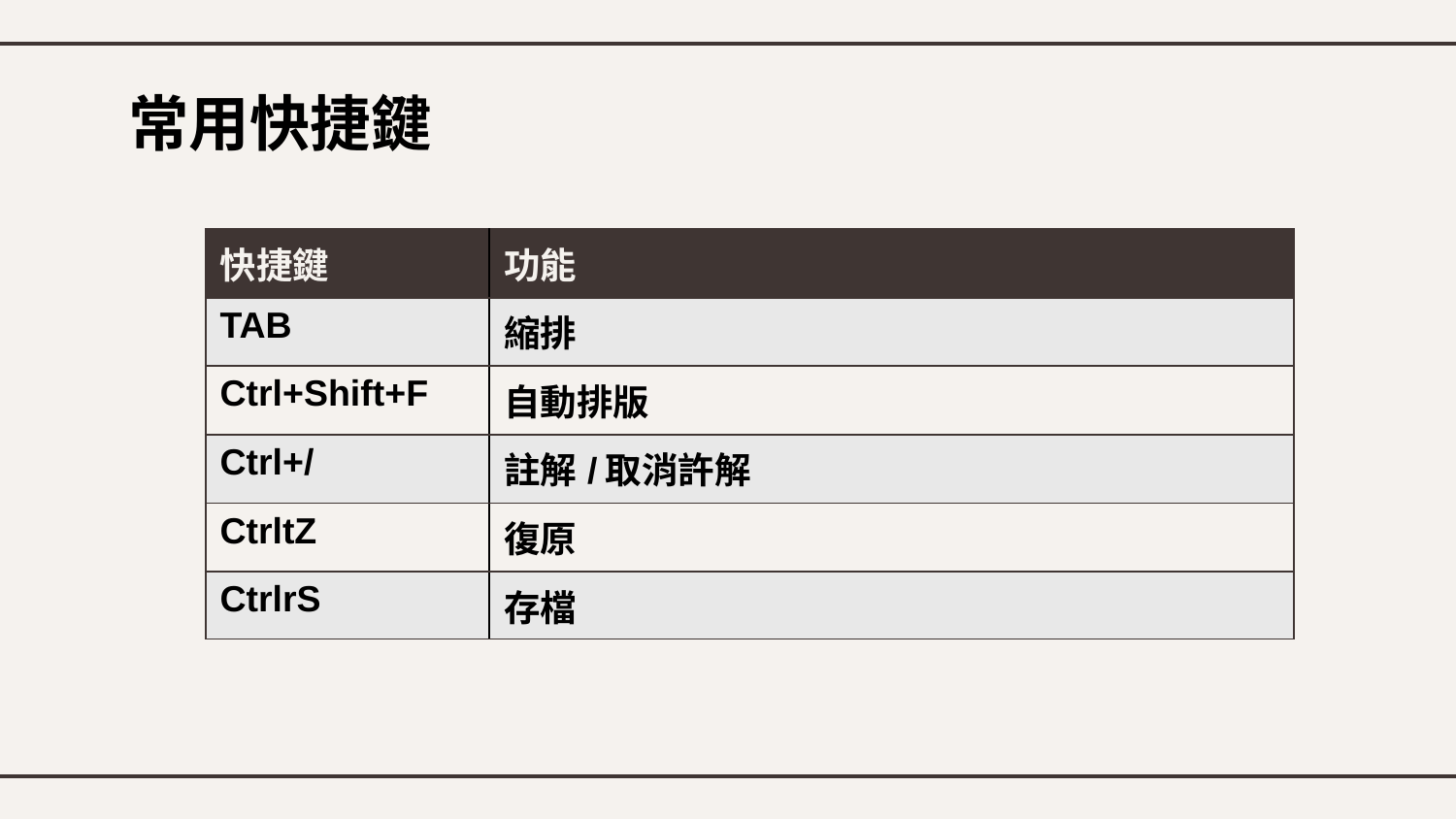

# 常用快捷鍵
| 快捷鍵 | 功能 |
| --- | --- |
| TAB | 縮排 |
| Ctrl+Shift+F | 自動排版 |
| Ctrl+/ | 註解/取消許解 |
| CtrltZ | 復原 |
| CtrlrS | 存檔 |